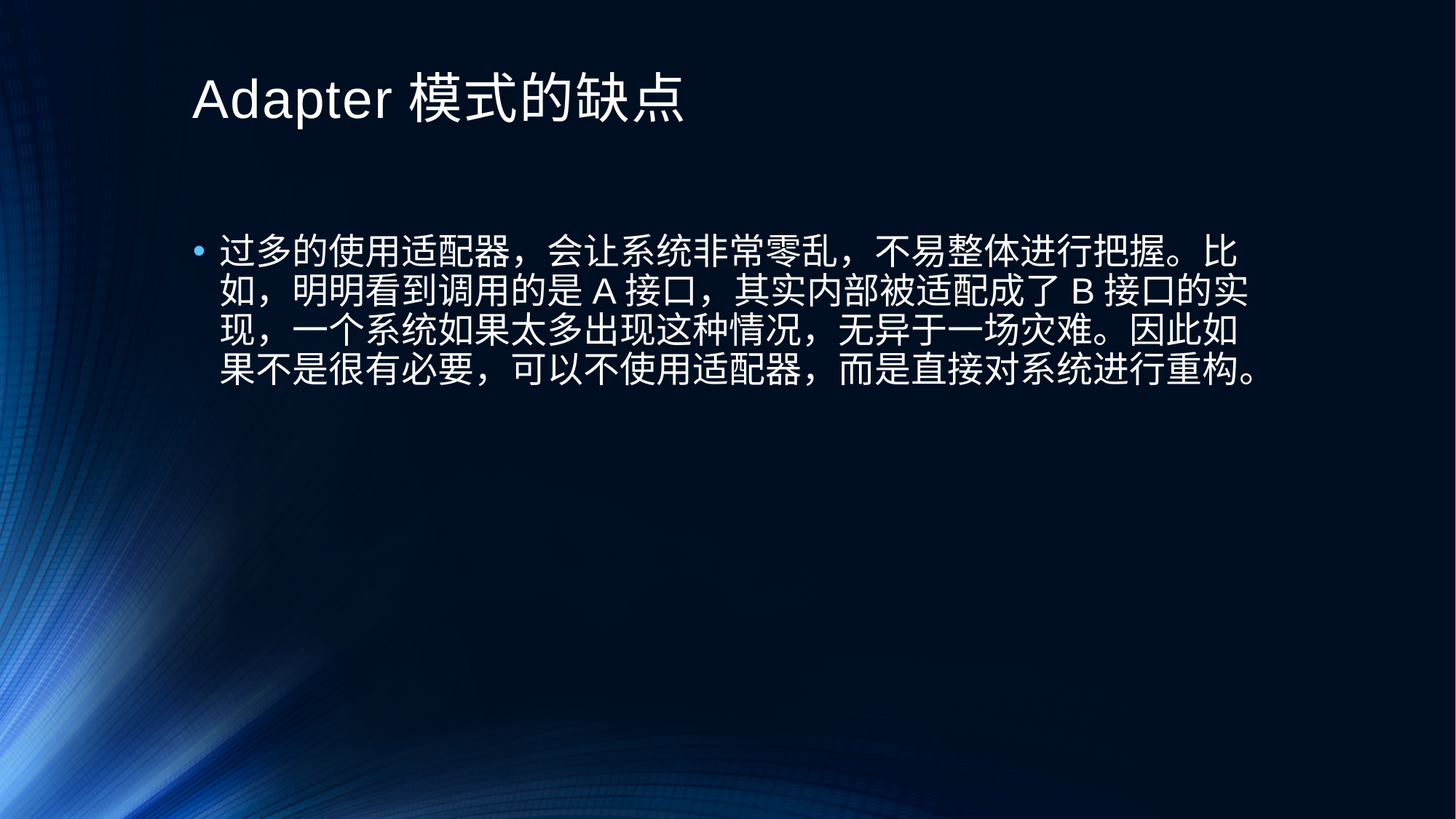

# Adapter模式的缺点
过多的使用适配器，会让系统非常零乱，不易整体进行把握。比如，明明看到调用的是A接口，其实内部被适配成了B接口的实现，一个系统如果太多出现这种情况，无异于一场灾难。因此如果不是很有必要，可以不使用适配器，而是直接对系统进行重构。